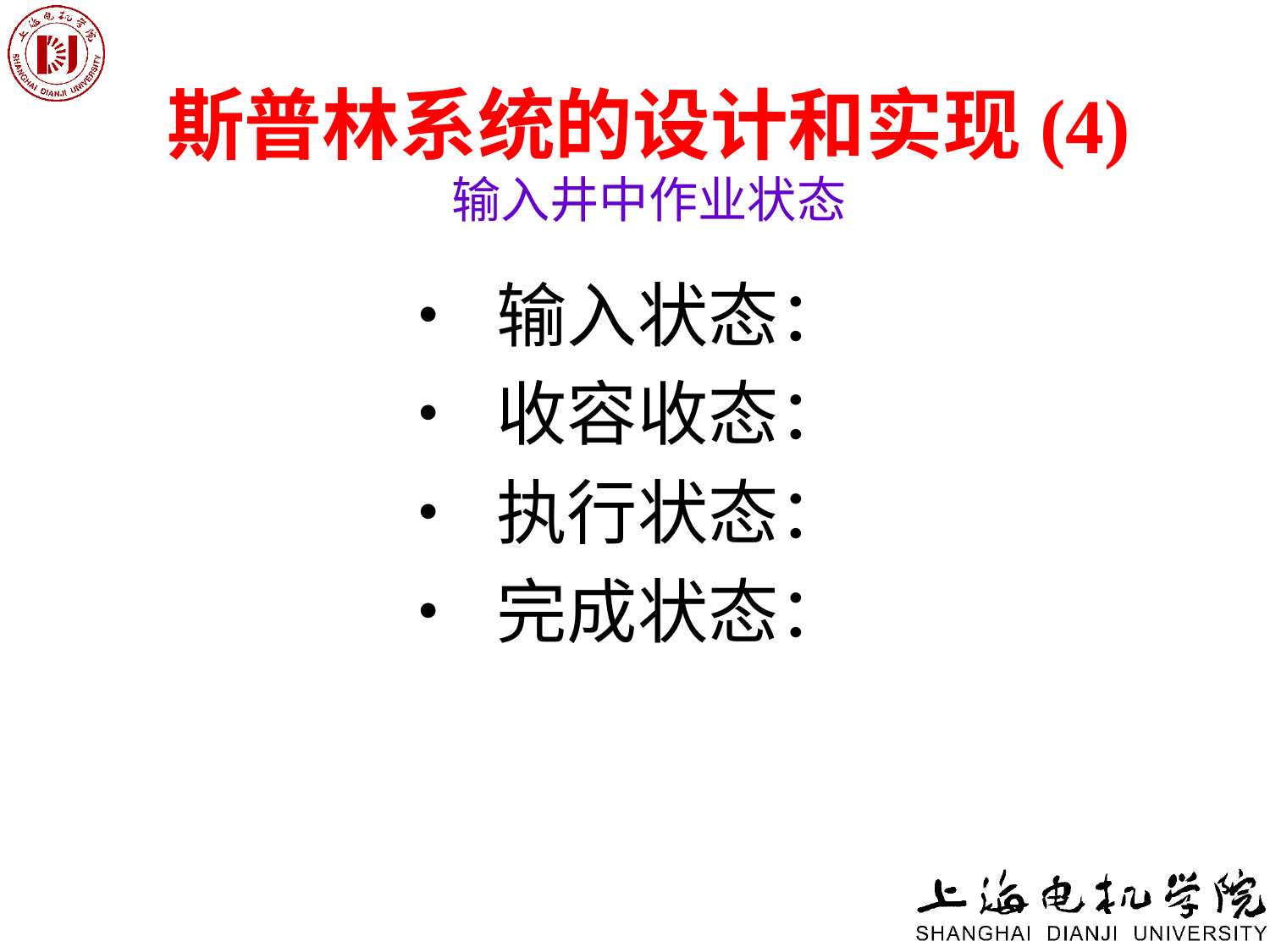

# 斯普林系统的设计和实现(4) 输入井中作业状态
• 输入状态：
• 收容收态：
• 执行状态：
• 完成状态：